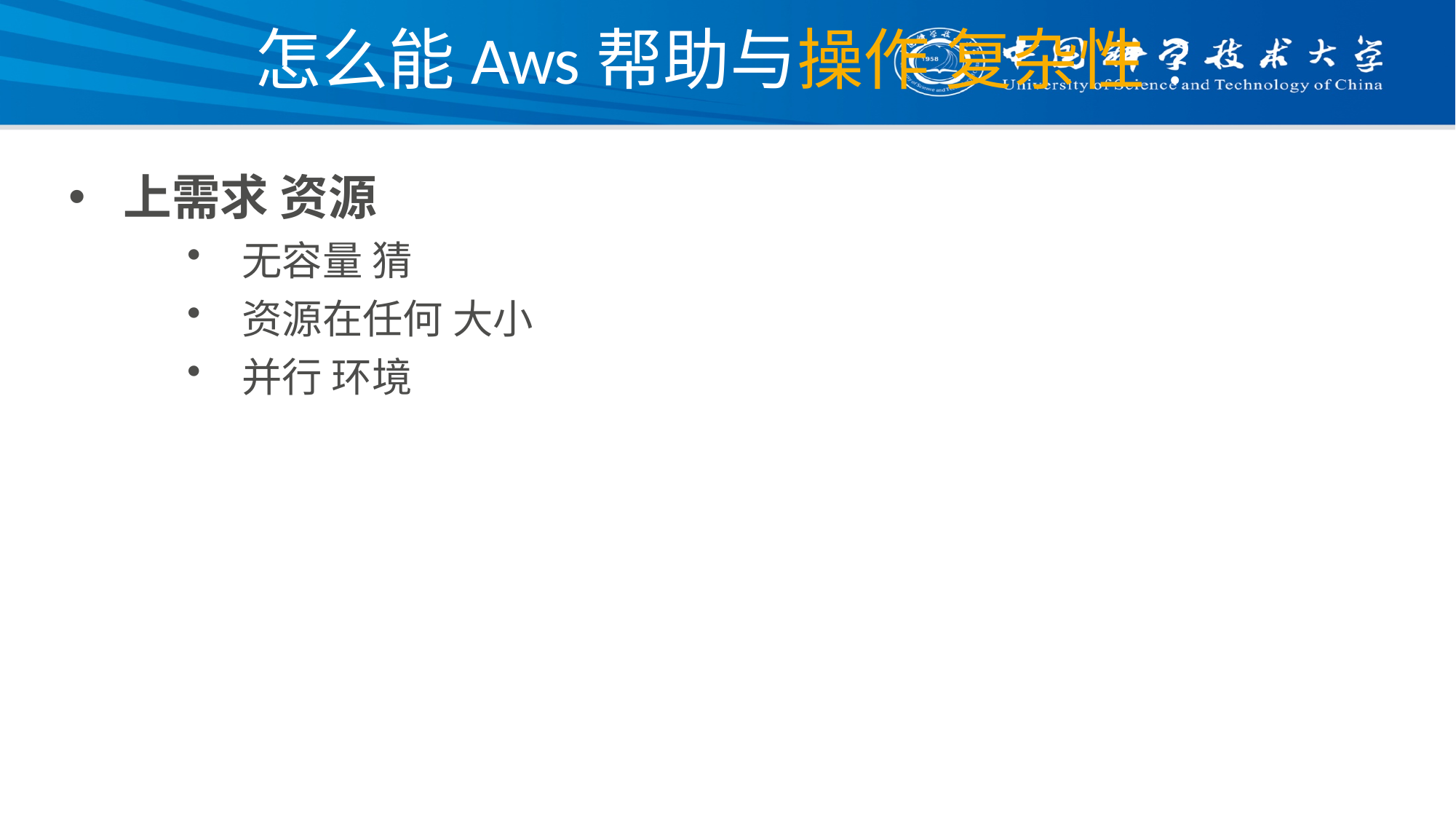

# 怎么能Aws帮助与操作 复杂性?
上需求 资源
无容量 猜
资源在任何 大小
并行 环境